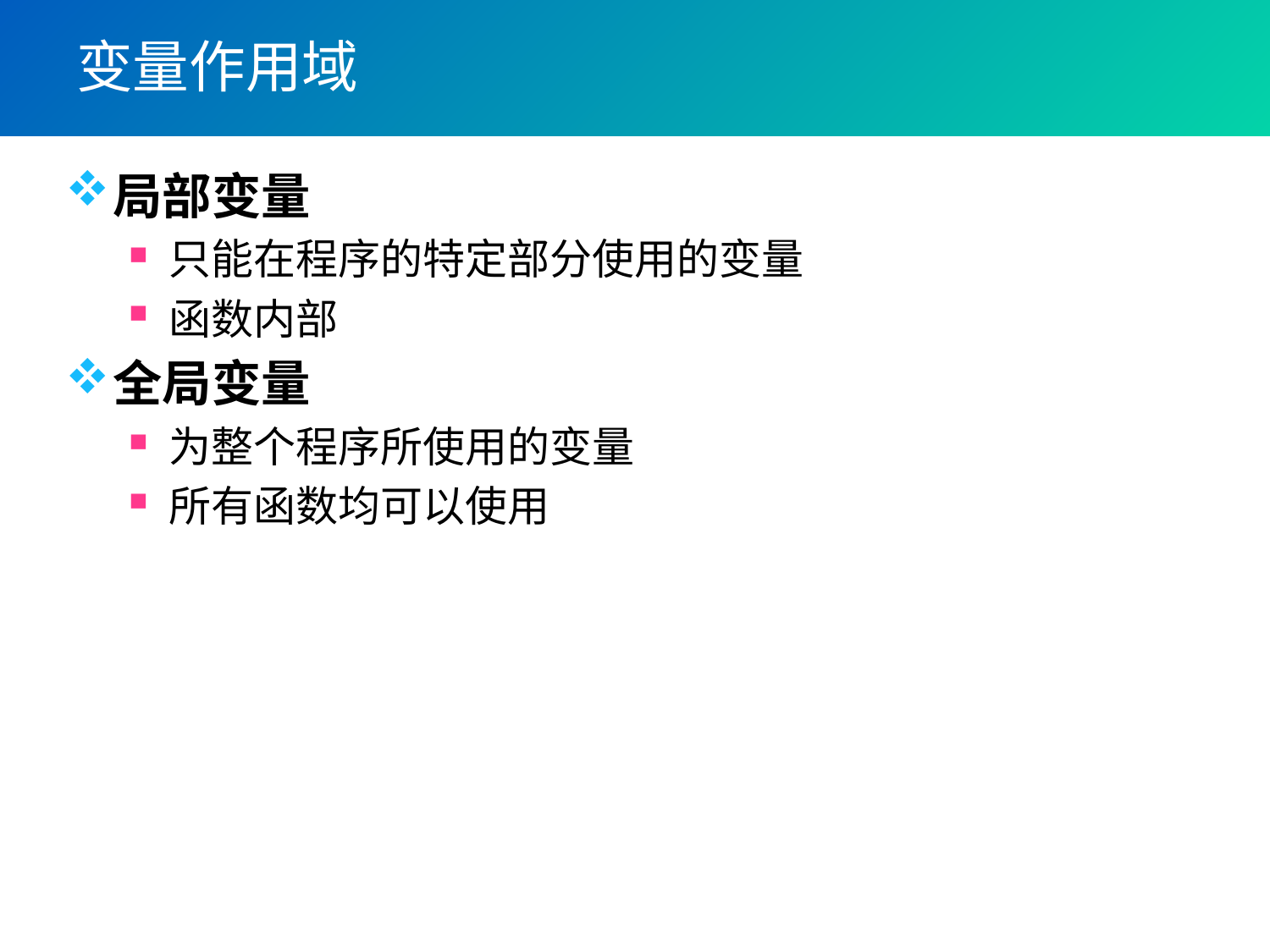

# 变量作用域
局部变量
只能在程序的特定部分使用的变量
函数内部
全局变量
为整个程序所使用的变量
所有函数均可以使用